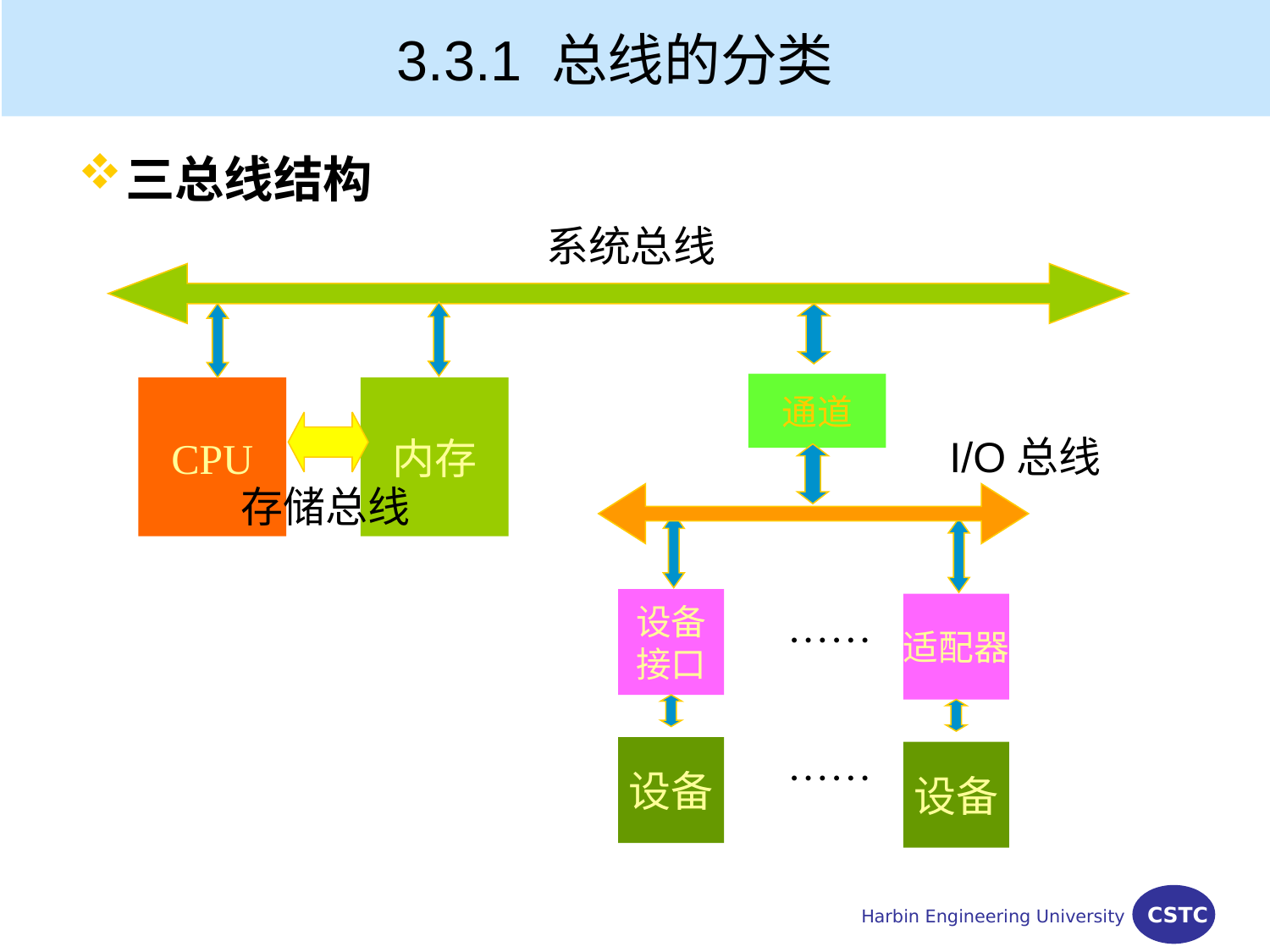

# 3.3.1 总线的分类
三总线结构
 系统总线

通道
CPU
内存

I/O总线

存储总线

设备
接口
适配器
······

设备
设备
······
Harbin Engineering University